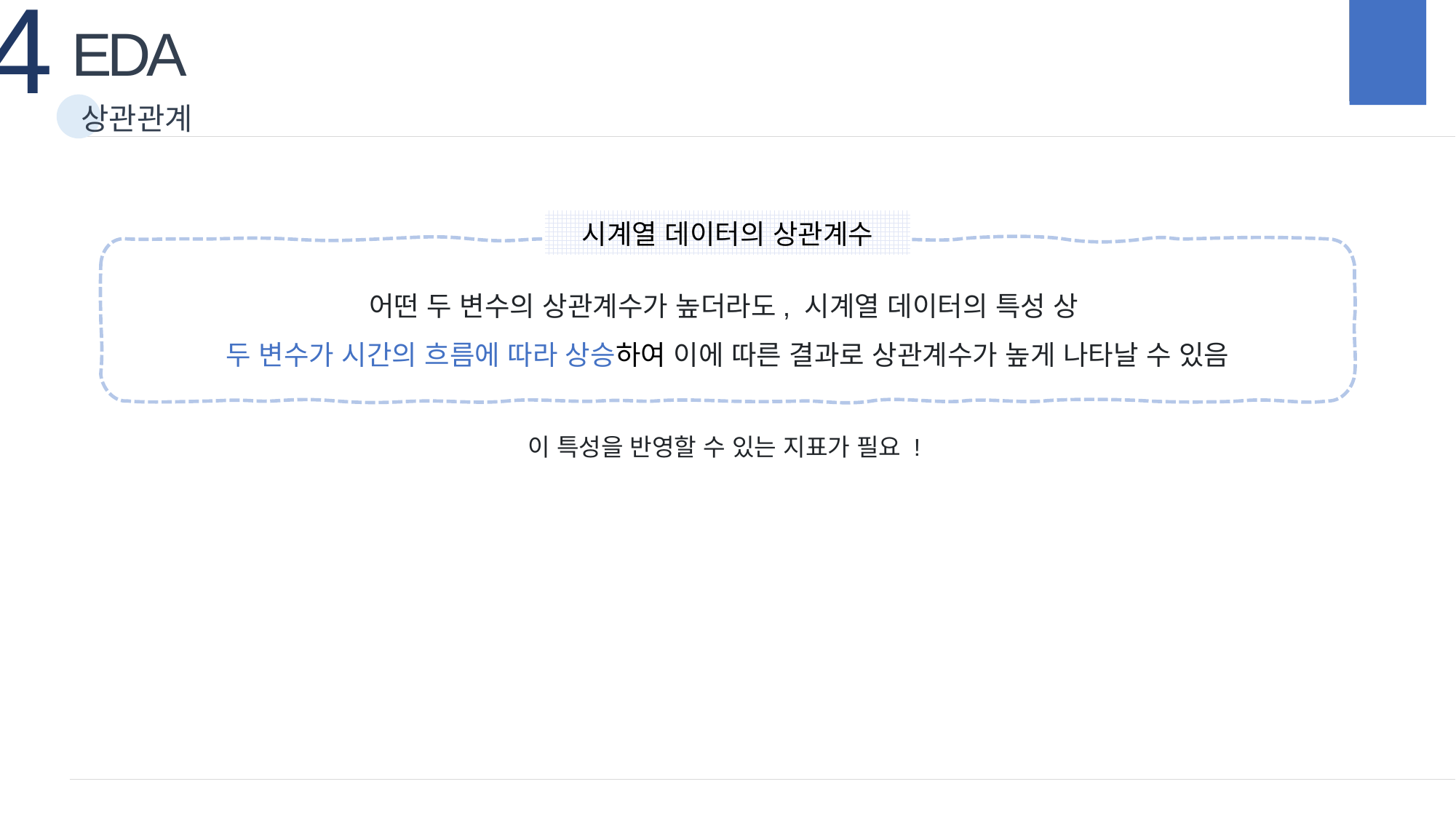

4

EDA

상관관계

시계열 데이터의 상관계수

어떤 두 변수의 상관계수가 높더라도, 시계열 데이터의 특성 상
두 변수가 시간의 흐름에 따라 상승하여 이에 따른 결과로 상관계수가 높게 나타날 수 있음
이 특성을 반영할 수 있는 지표가 필요 !